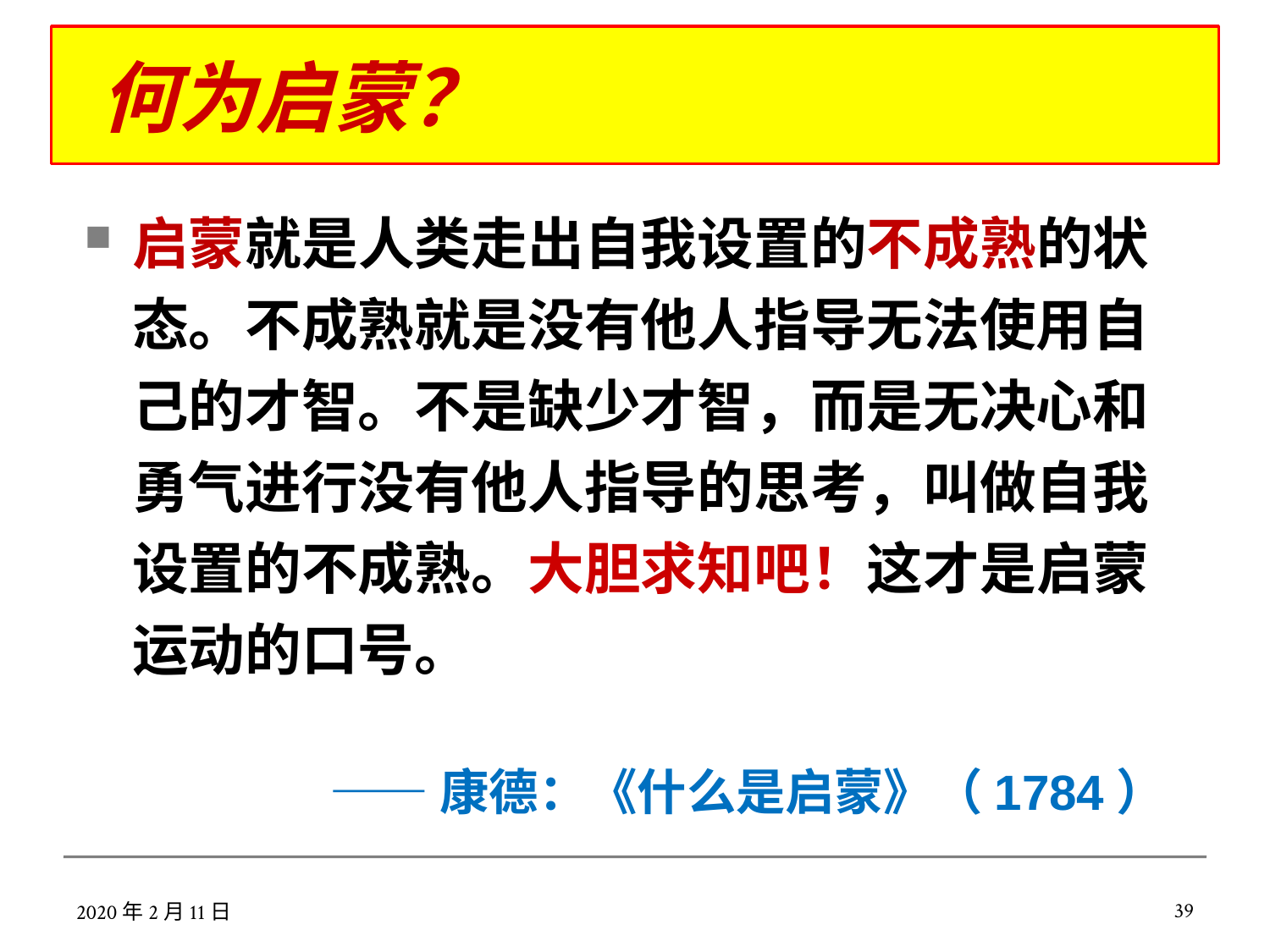

何为启蒙？
启蒙就是人类走出自我设置的不成熟的状态。不成熟就是没有他人指导无法使用自己的才智。不是缺少才智，而是无决心和勇气进行没有他人指导的思考，叫做自我设置的不成熟。大胆求知吧！这才是启蒙运动的口号。

——康德：《什么是启蒙》（1784）
2020年2月11日
39